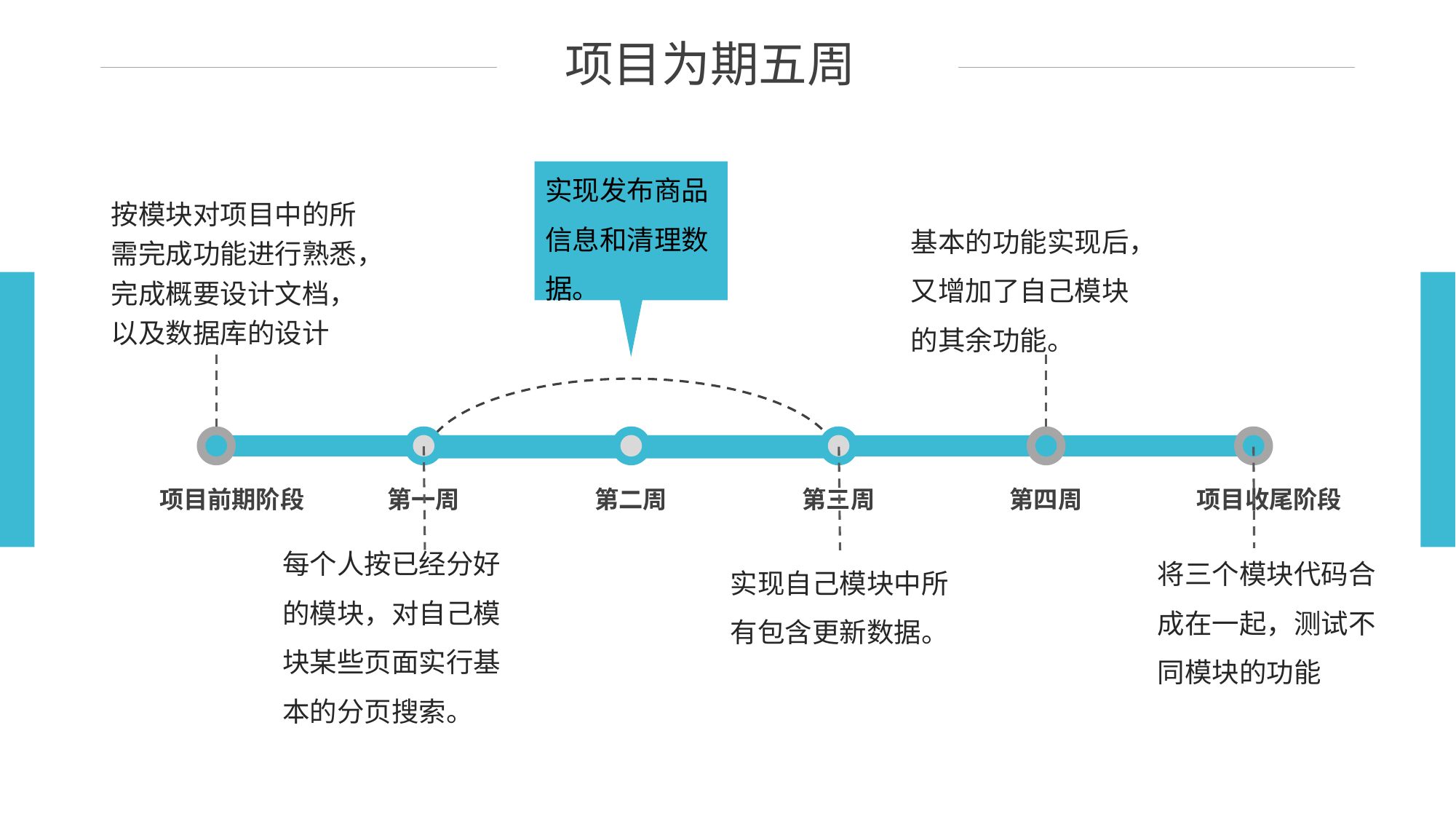

项目为期五周
实现发布商品信息和清理数据。

按模块对项目中的所需完成功能进行熟悉，完成概要设计文档，以及数据库的设计
基本的功能实现后，又增加了自己模块的其余功能。

项目前期阶段
第一周
第二周
第三周
第四周
项目收尾阶段
每个人按已经分好的模块，对自己模块某些页面实行基本的分页搜索。
将三个模块代码合成在一起，测试不同模块的功能
实现自己模块中所有包含更新数据。